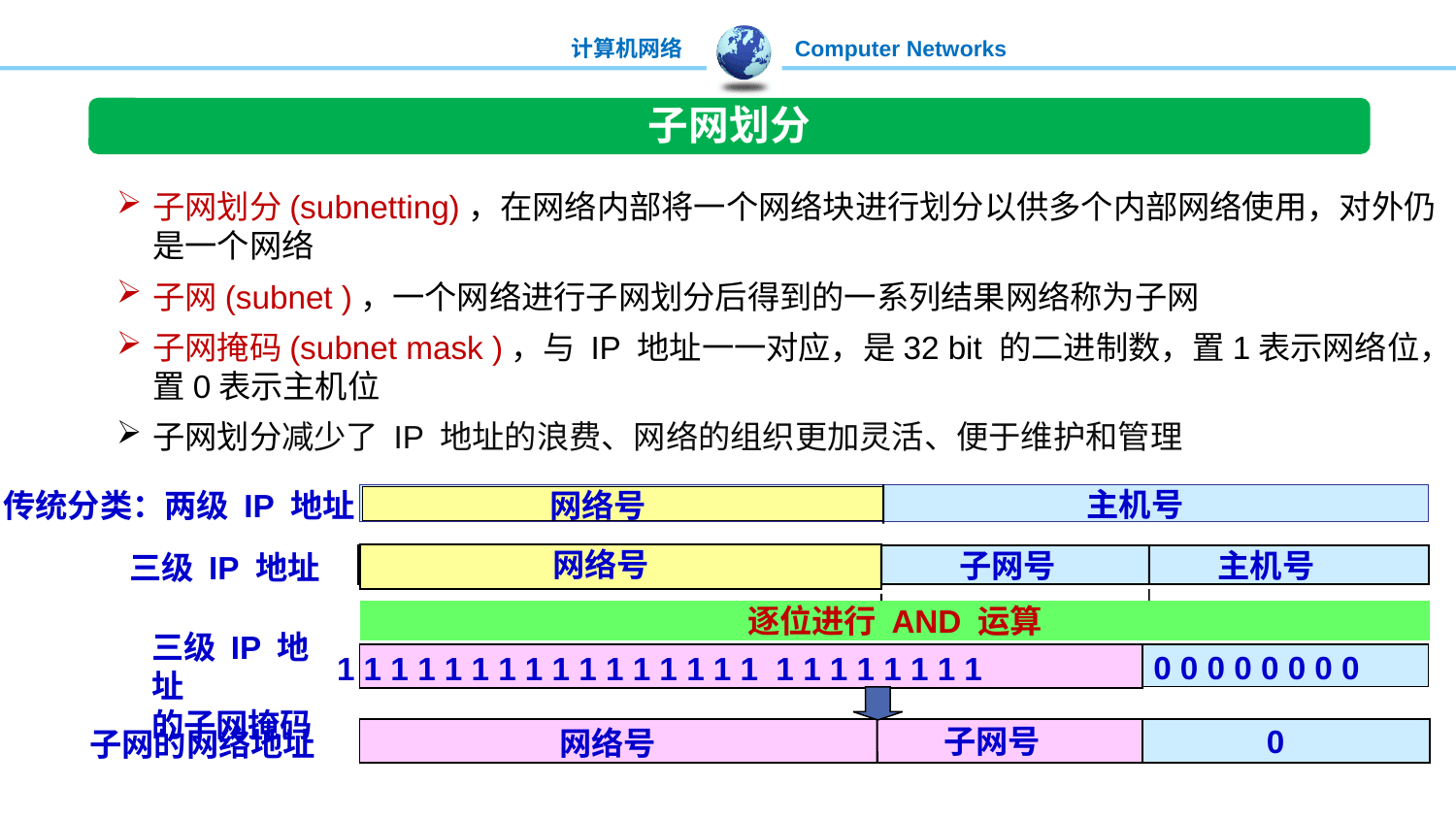

子网划分

子网划分(subnetting)，在网络内部将一个网络块进行划分以供多个内部网络使用，对外仍是一个网络
子网(subnet )，一个网络进行子网划分后得到的一系列结果网络称为子网
子网掩码(subnet mask )，与 IP 地址一一对应，是32 bit 的二进制数，置1表示网络位，置0表示主机位
子网划分减少了 IP 地址的浪费、网络的组织更加灵活、便于维护和管理

主机号
网络号
传统分类：两级 IP 地址

网络号
子网号
主机号
三级 IP 地址

主机号
网络号
子网号
逐位进行 AND 运算

三级 IP 地址
的子网掩码
0 0 0 0 0 0 0 0
1 1 1 1 1 1 1 1 1 1 1 1 1 1 1 1  1 1 1 1 1 1 1 1

子网号
0
网络号
子网的网络地址